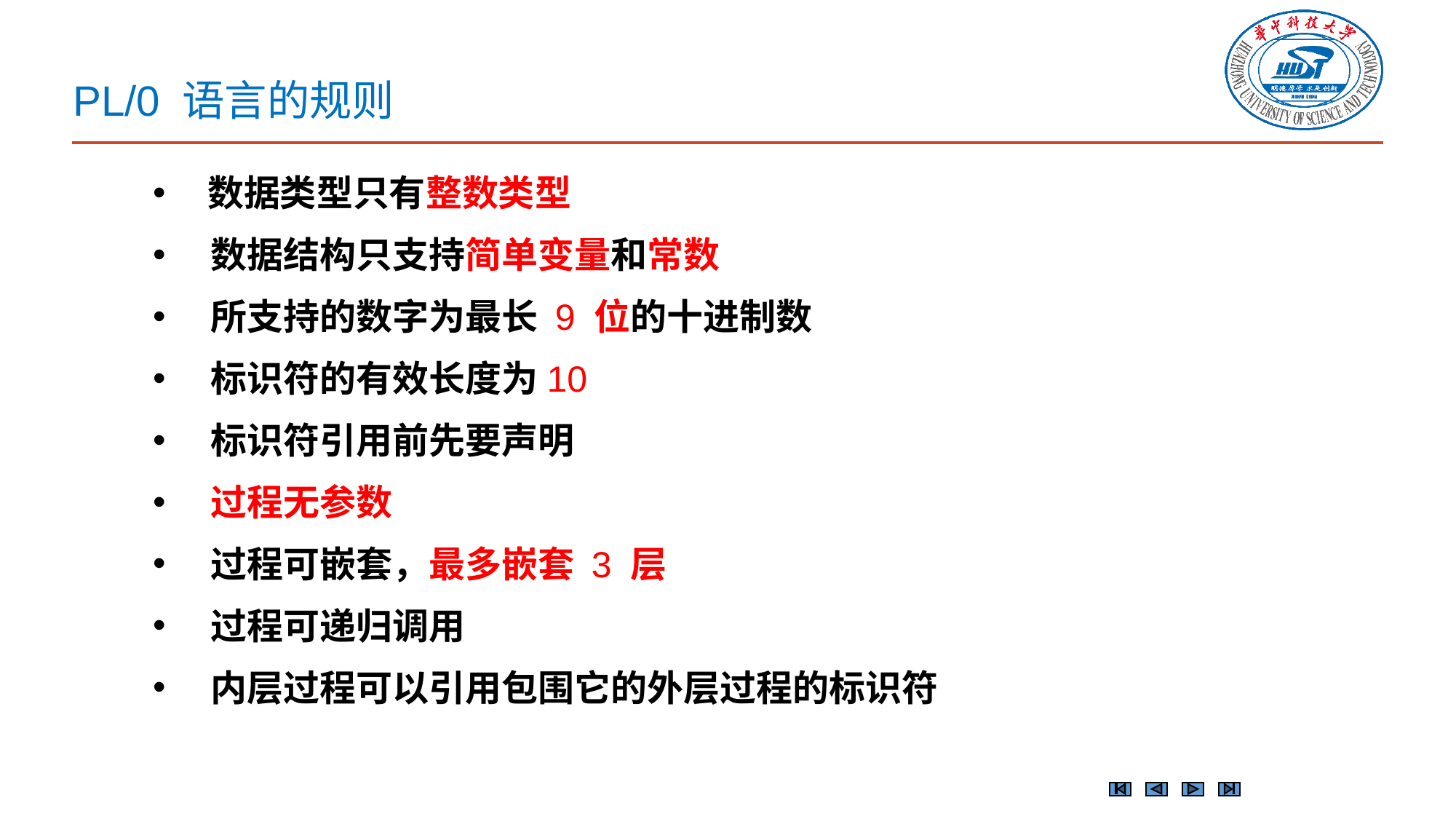

# PL/0 语言的规则
数据类型只有整数类型

 数据结构只支持简单变量和常数

 所支持的数字为最长 9 位的十进制数

 标识符的有效长度为10

 标识符引用前先要声明

 过程无参数

 过程可嵌套，最多嵌套 3 层

 过程可递归调用

 内层过程可以引用包围它的外层过程的标识符